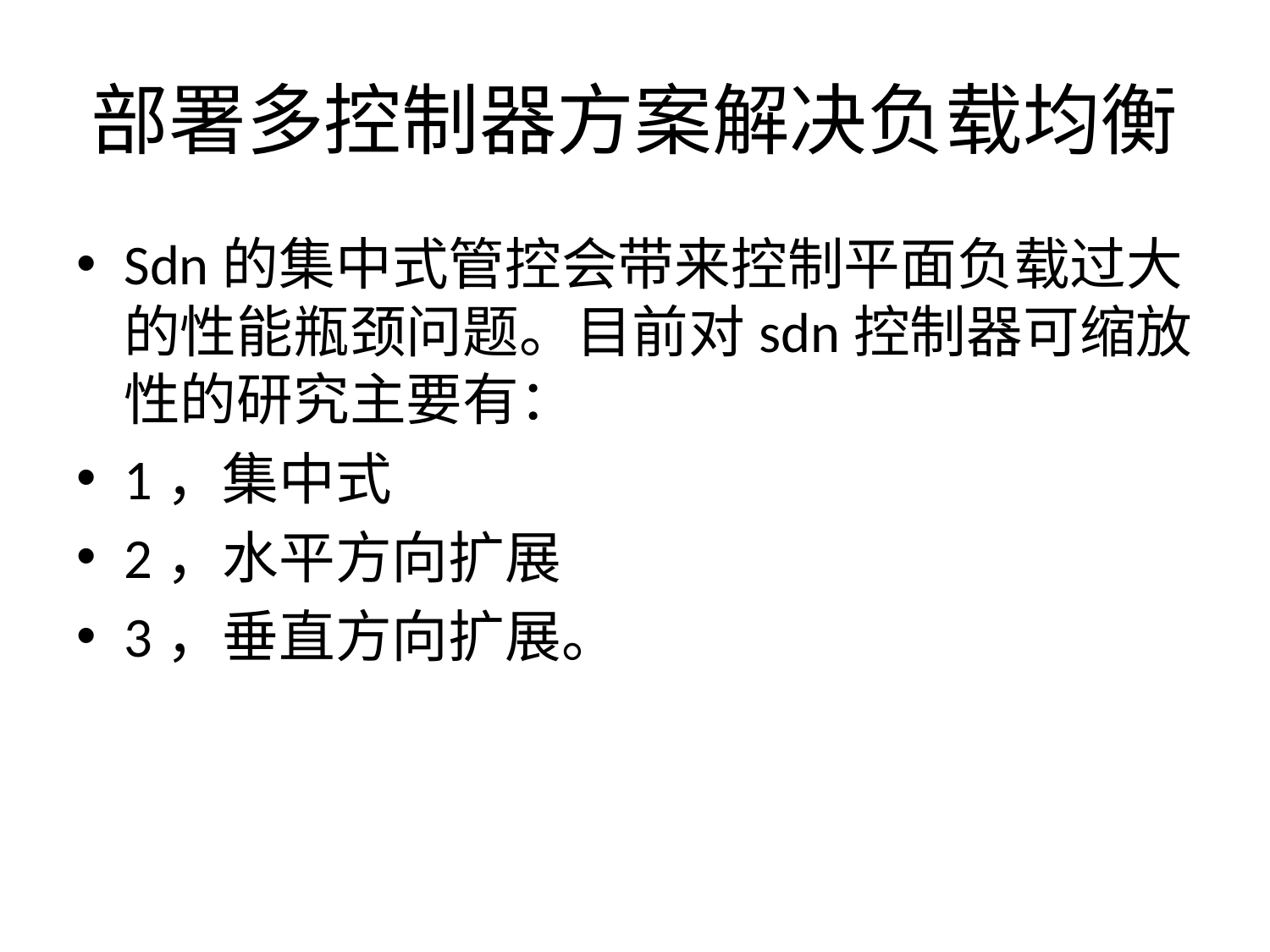

# 部署多控制器方案解决负载均衡
Sdn的集中式管控会带来控制平面负载过大的性能瓶颈问题。目前对sdn控制器可缩放性的研究主要有：
1，集中式
2，水平方向扩展
3，垂直方向扩展。